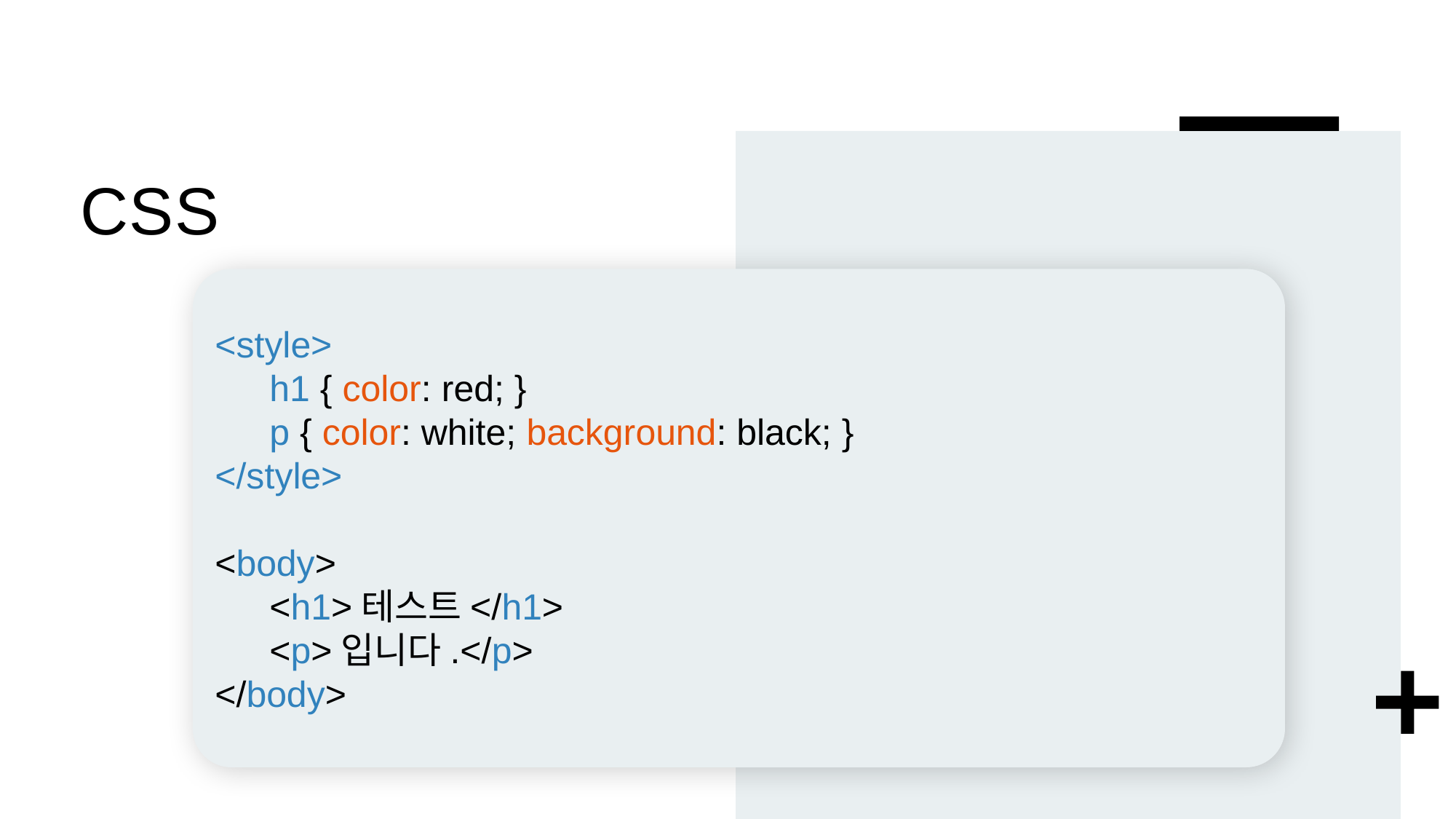

# CSS
<style>
h1 { color: red; }
p { color: white; background: black; }
</style>

<body>
<h1>테스트</h1>
<p>입니다.</p>
</body>